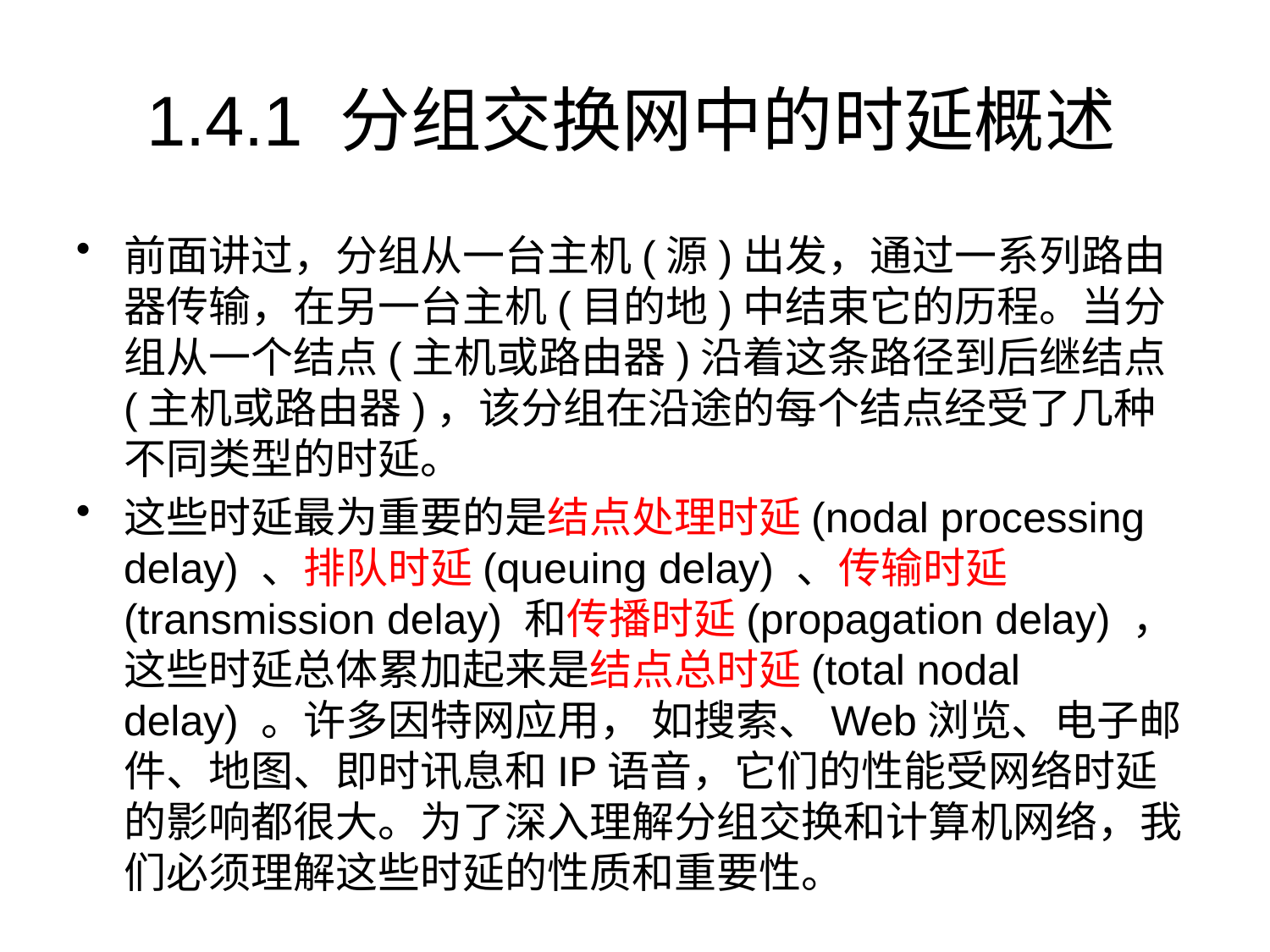

# 1.4.1 分组交换网中的时延概述
前面讲过，分组从一台主机(源)出发，通过一系列路由器传输，在另一台主机(目的地)中结束它的历程。当分组从一个结点(主机或路由器)沿着这条路径到后继结点(主机或路由器)，该分组在沿途的每个结点经受了几种不同类型的时延。
这些时延最为重要的是结点处理时延(nodal processing delay) 、排队时延(queuing delay) 、传输时延(transmission delay) 和传播时延(propagation delay) ， 这些时延总体累加起来是结点总时延(total nodal delay) 。许多因特网应用， 如搜索、Web浏览、电子邮件、地图、即时讯息和IP语音，它们的性能受网络时延的影响都很大。为了深入理解分组交换和计算机网络，我们必须理解这些时延的性质和重要性。